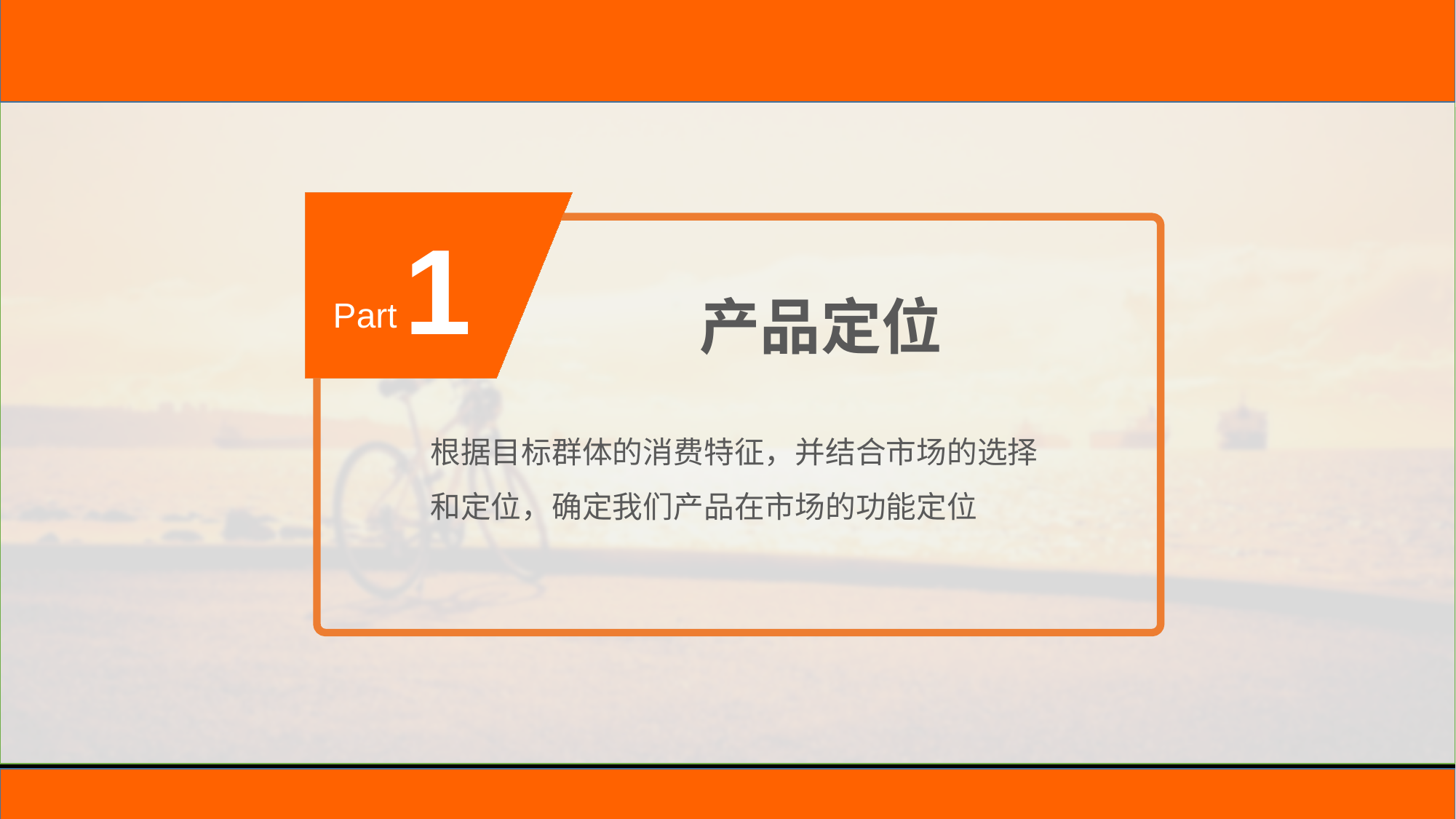

1

产品定位
Part
根据目标群体的消费特征，并结合市场的选择和定位，确定我们产品在市场的功能定位